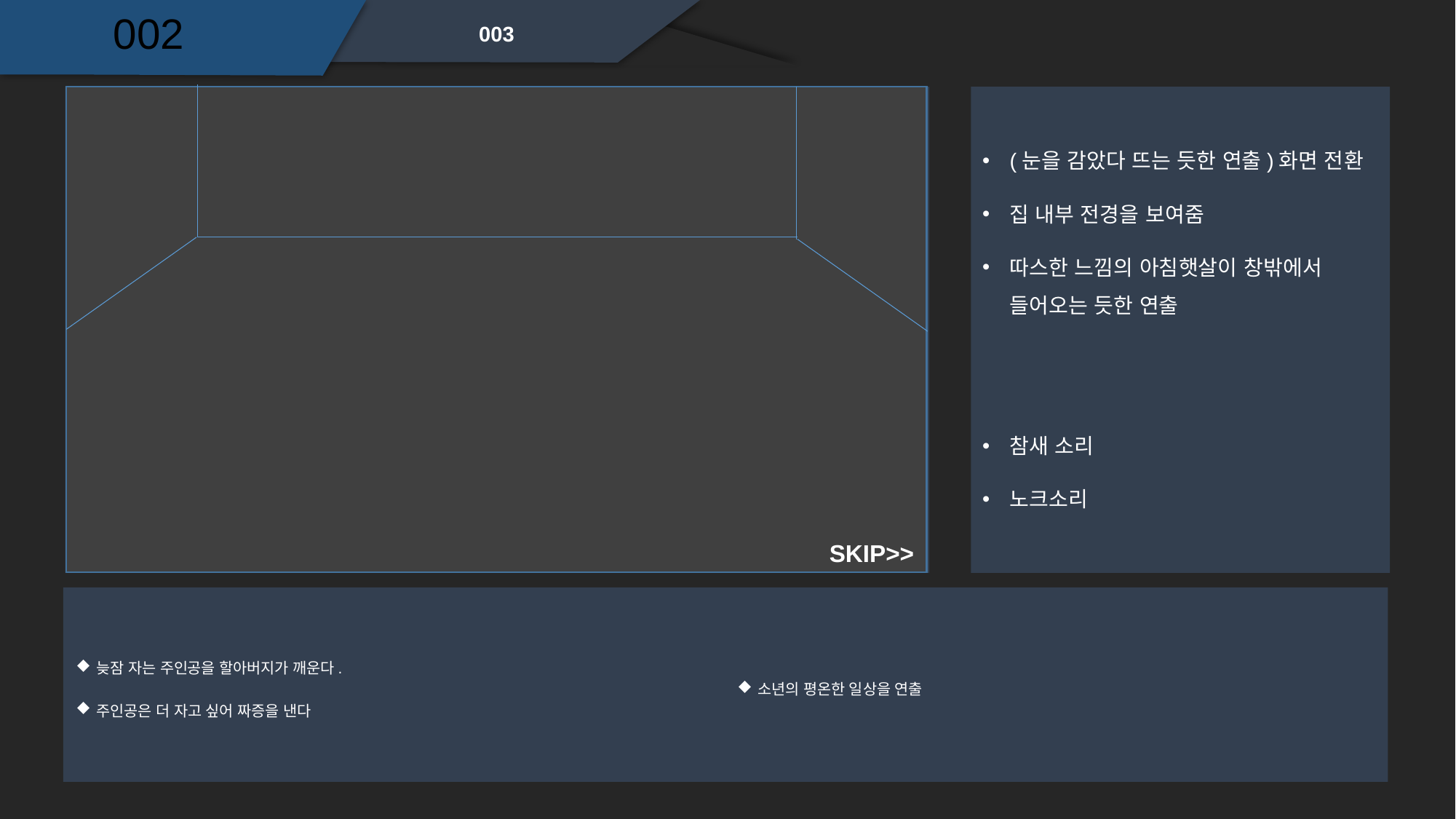

002
003

(눈을 감았다 뜨는 듯한 연출)화면 전환
집 내부 전경을 보여줌
따스한 느낌의 아침햇살이 창밖에서 들어오는 듯한 연출

참새 소리
노크소리
SKIP>>
늦잠 자는 주인공을 할아버지가 깨운다.
주인공은 더 자고 싶어 짜증을 낸다
소년의 평온한 일상을 연출